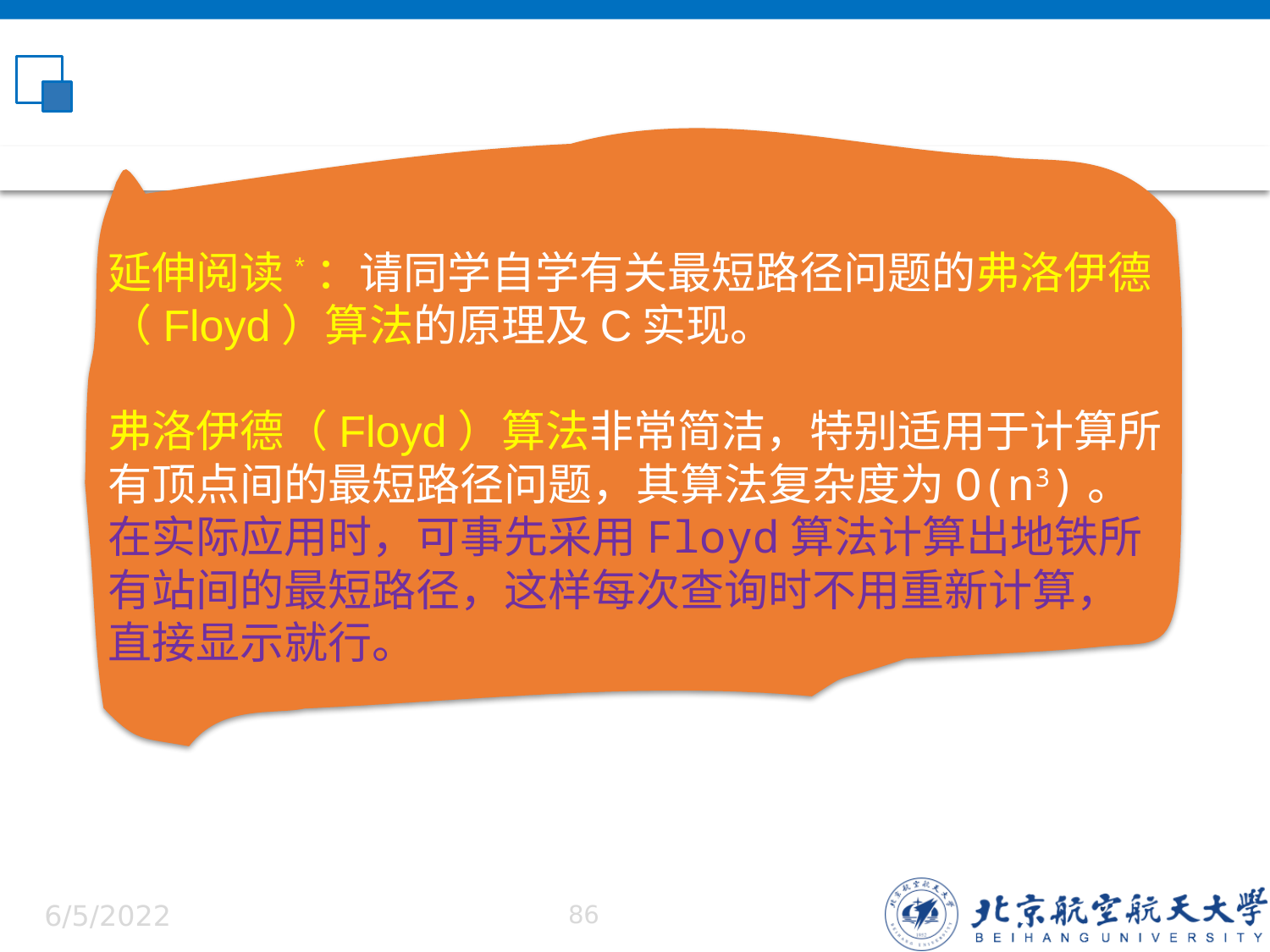

延伸阅读*：请同学自学有关最短路径问题的弗洛伊德（Floyd）算法的原理及C实现。

弗洛伊德（Floyd）算法非常简洁，特别适用于计算所有顶点间的最短路径问题，其算法复杂度为O(n3)。
在实际应用时，可事先采用Floyd算法计算出地铁所有站间的最短路径，这样每次查询时不用重新计算，直接显示就行。
6/5/2022
86